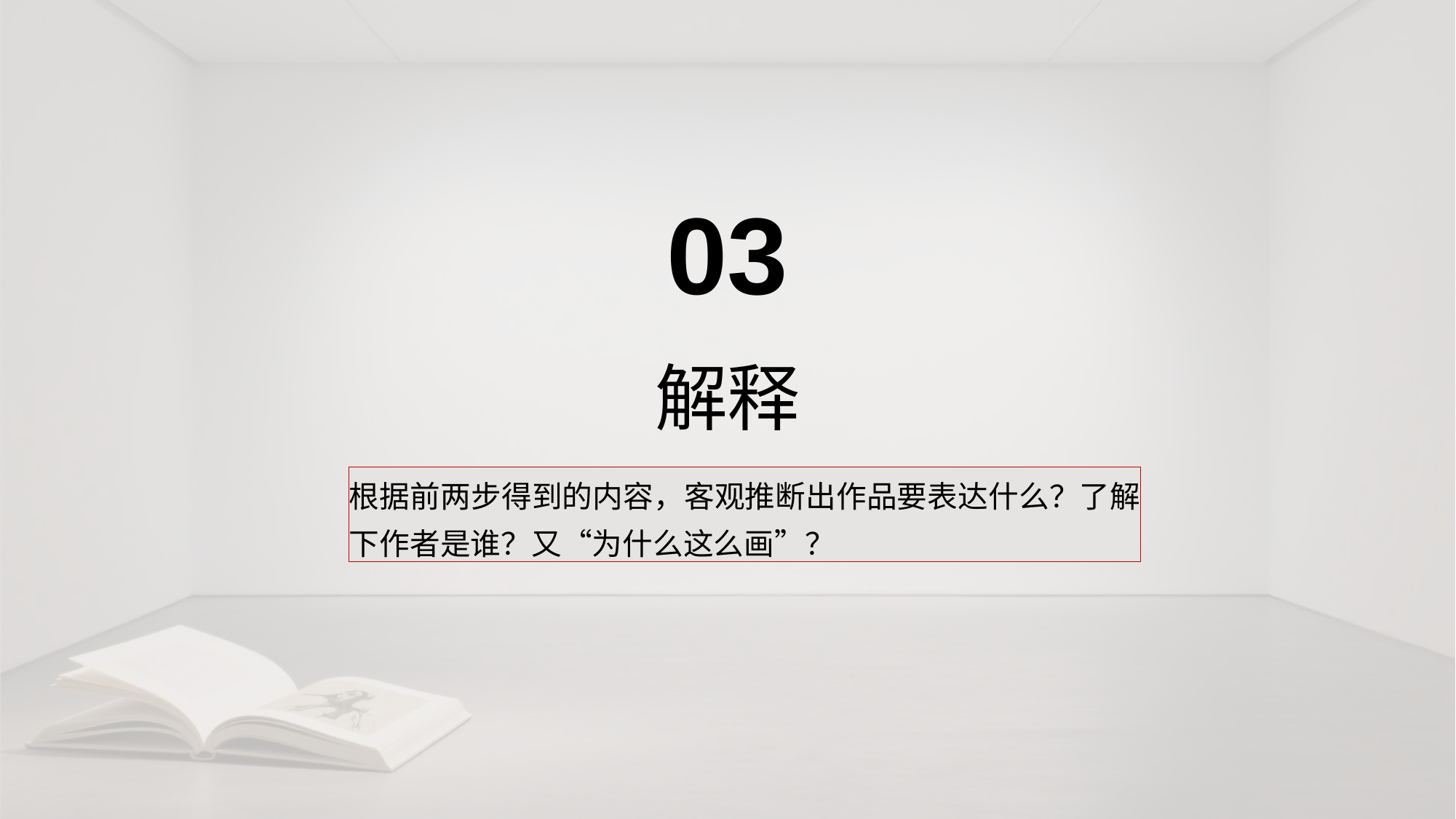

03
解释
根据前两步得到的内容，客观推断出作品要表达什么？了解下作者是谁？又“为什么这么画”？